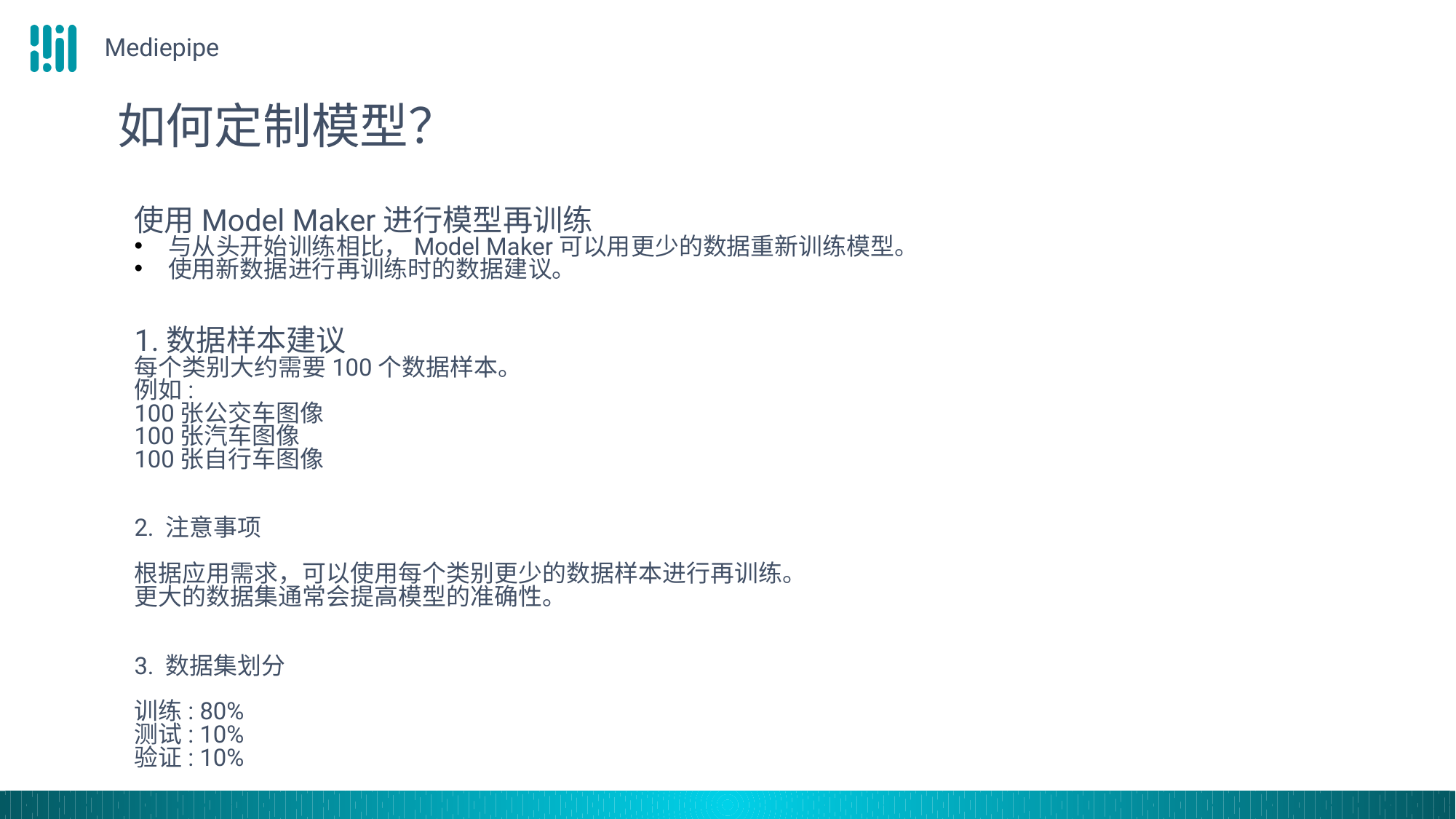

Mediepipe
如何定制模型？
使用Model Maker进行模型再训练
与从头开始训练相比，Model Maker可以用更少的数据重新训练模型。
使用新数据进行再训练时的数据建议。

1.数据样本建议
每个类别大约需要100个数据样本。
例如:
100张公交车图像
100张汽车图像
100张自行车图像

2. 注意事项

根据应用需求，可以使用每个类别更少的数据样本进行再训练。
更大的数据集通常会提高模型的准确性。

3. 数据集划分

训练: 80%
测试: 10%
验证: 10%